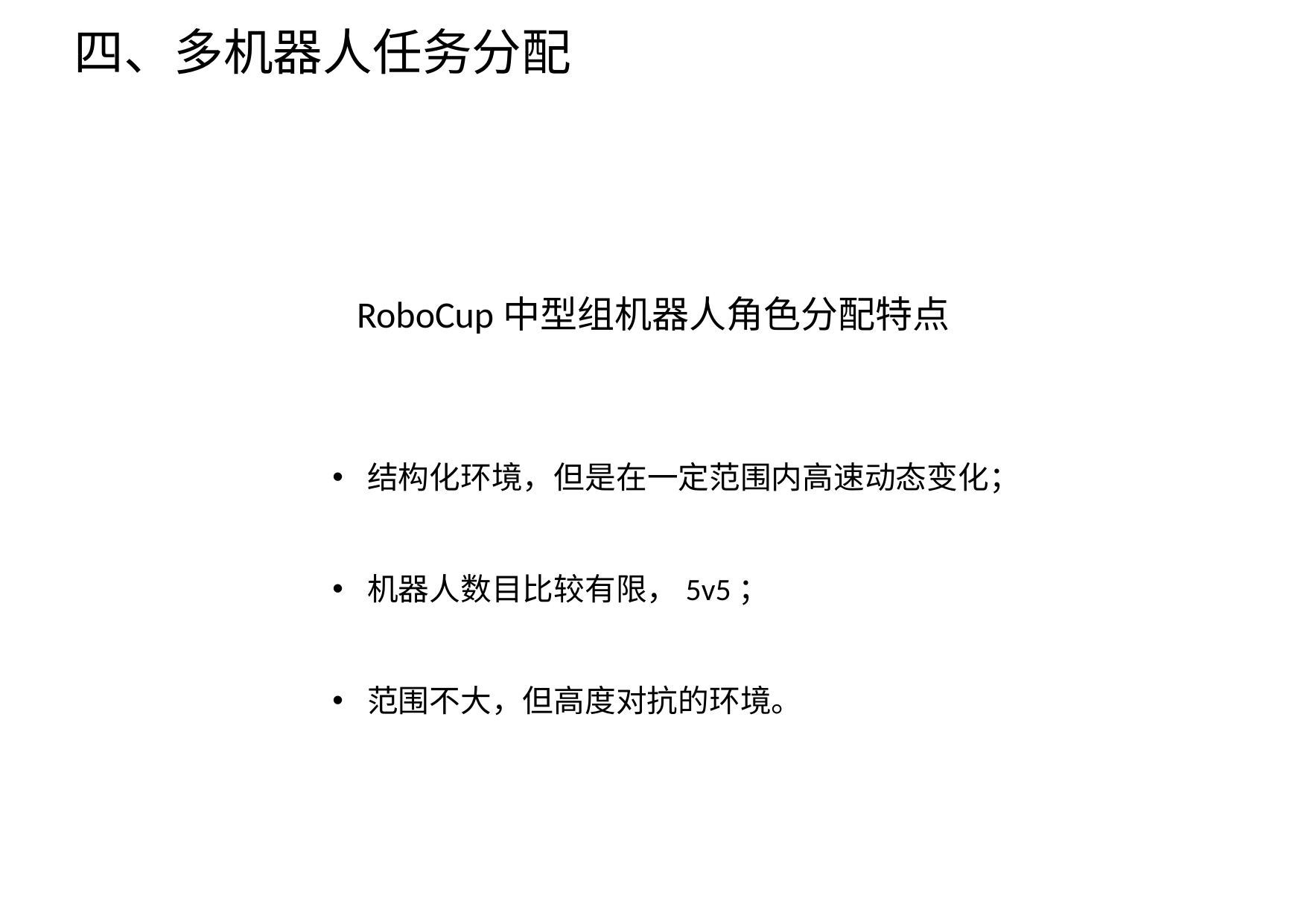

四、多机器人任务分配
RoboCup中型组机器人角色分配特点
结构化环境，但是在一定范围内高速动态变化；

机器人数目比较有限，5v5；

范围不大，但高度对抗的环境。